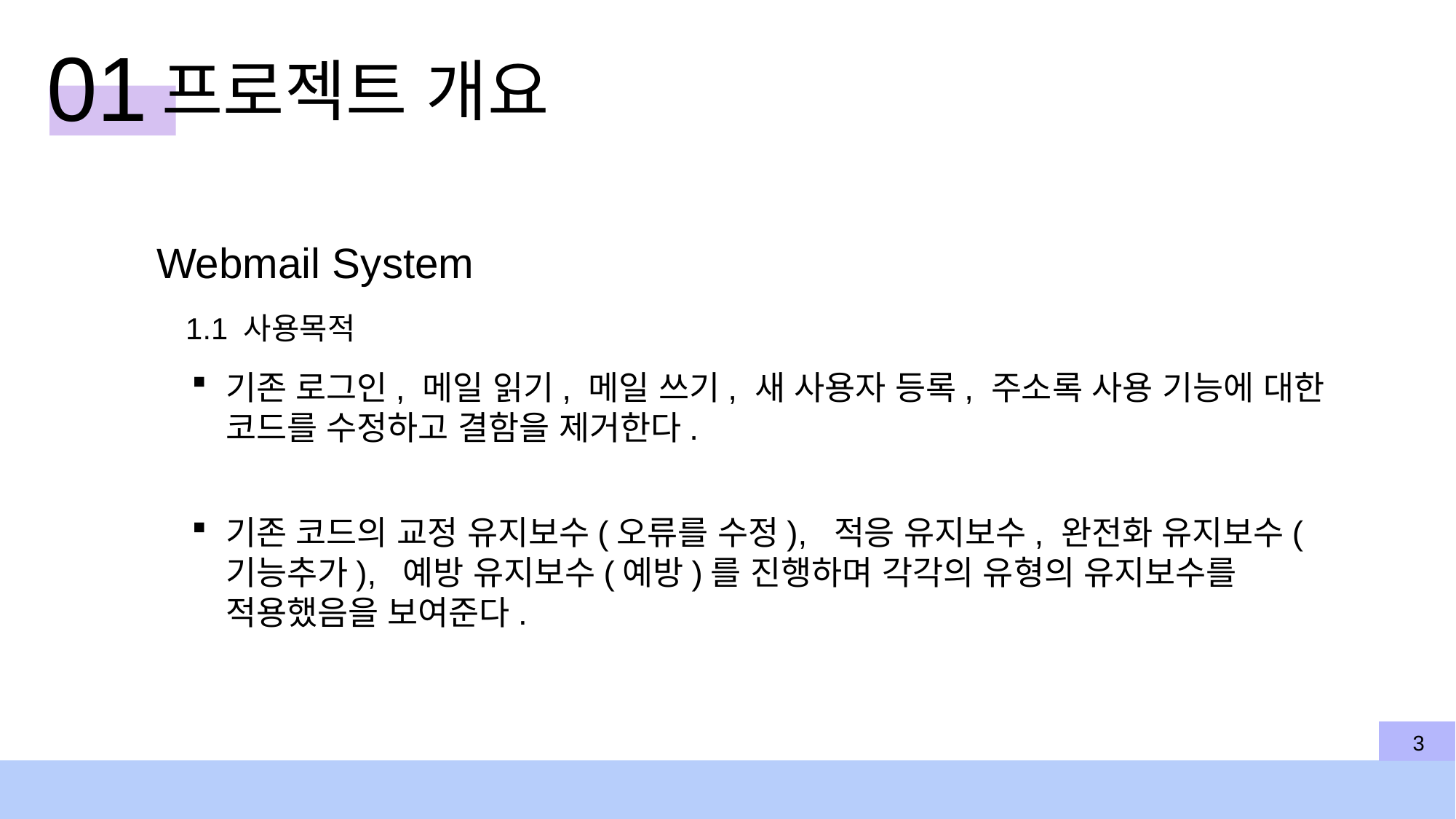

01
프로젝트 개요

Webmail System
1.1 사용목적
기존 로그인, 메일 읽기, 메일 쓰기, 새 사용자 등록, 주소록 사용 기능에 대한 코드를 수정하고 결함을 제거한다.

기존 코드의 교정 유지보수(오류를 수정),  적응 유지보수, 완전화 유지보수(기능추가),  예방 유지보수(예방)를 진행하며 각각의 유형의 유지보수를 적용했음을 보여준다.

3